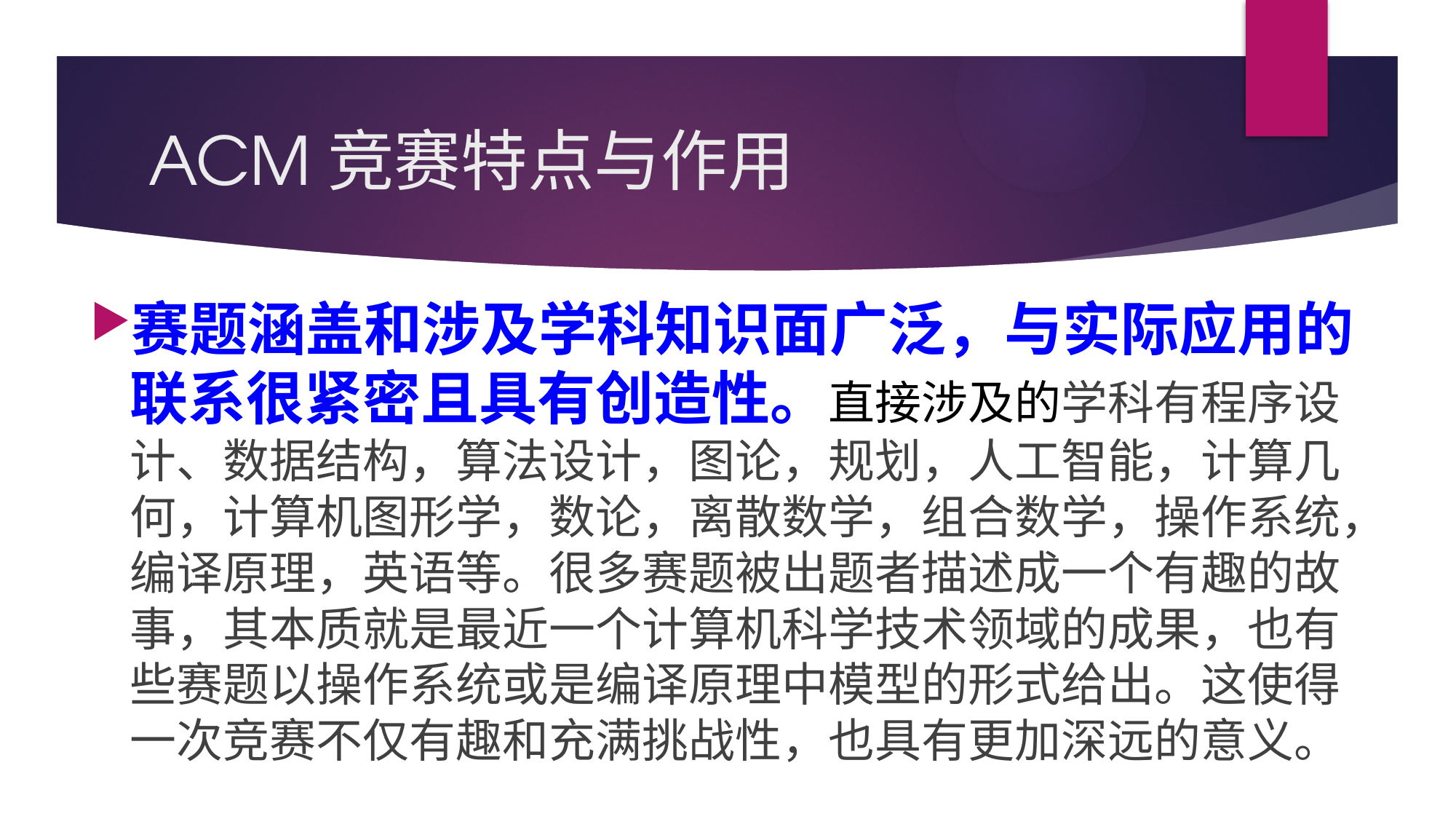

# ACM竞赛特点与作用
赛题涵盖和涉及学科知识面广泛，与实际应用的联系很紧密且具有创造性。直接涉及的学科有程序设计、数据结构，算法设计，图论，规划，人工智能，计算几何，计算机图形学，数论，离散数学，组合数学，操作系统，编译原理，英语等。很多赛题被出题者描述成一个有趣的故事，其本质就是最近一个计算机科学技术领域的成果，也有些赛题以操作系统或是编译原理中模型的形式给出。这使得一次竞赛不仅有趣和充满挑战性，也具有更加深远的意义。